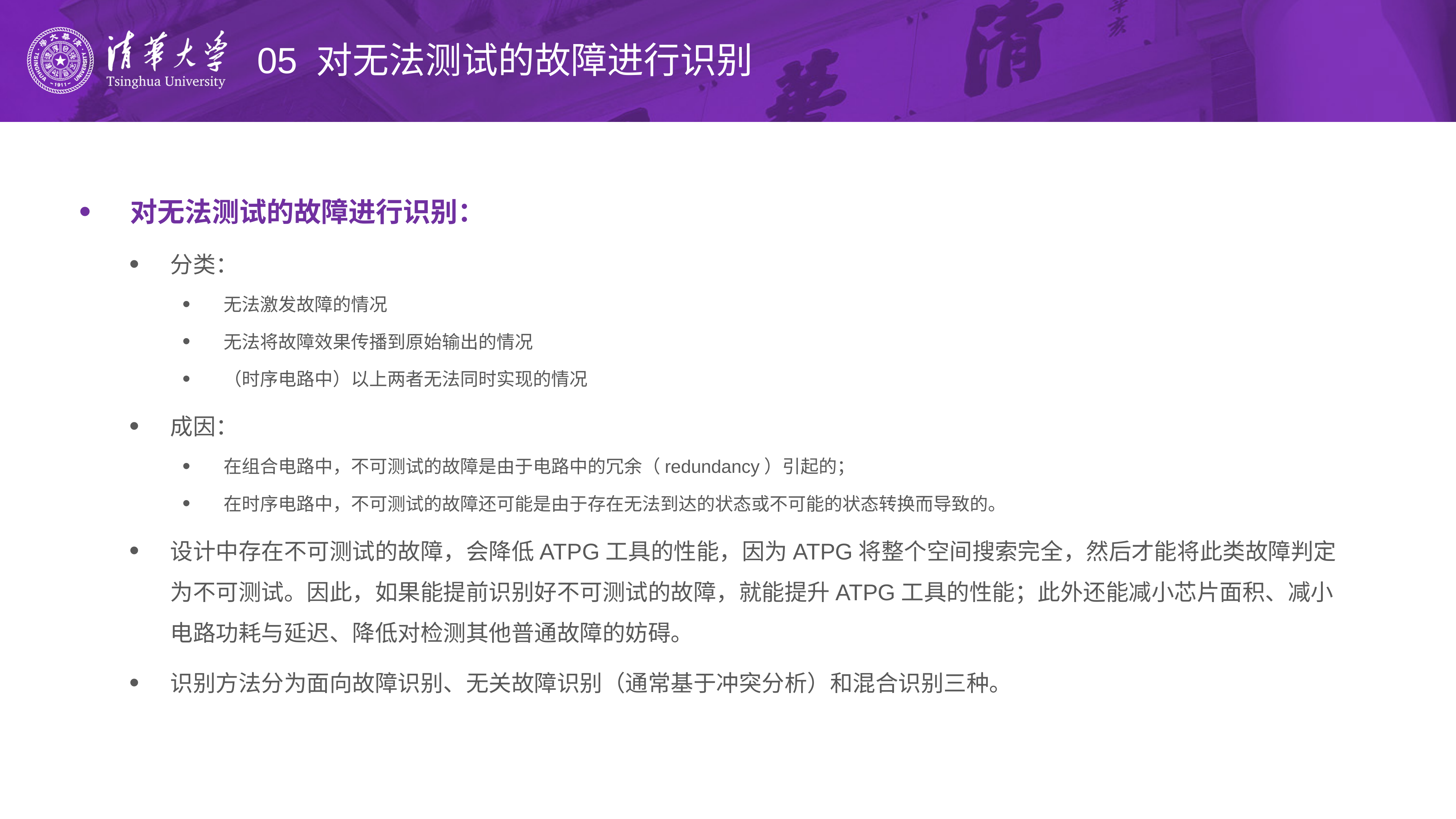

# 05 对无法测试的故障进行识别
对无法测试的故障进行识别：
分类：
无法激发故障的情况
无法将故障效果传播到原始输出的情况
（时序电路中）以上两者无法同时实现的情况
成因：
在组合电路中，不可测试的故障是由于电路中的冗余（redundancy）引起的；
在时序电路中，不可测试的故障还可能是由于存在无法到达的状态或不可能的状态转换而导致的。
设计中存在不可测试的故障，会降低ATPG工具的性能，因为ATPG将整个空间搜索完全，然后才能将此类故障判定为不可测试。因此，如果能提前识别好不可测试的故障，就能提升ATPG工具的性能；此外还能减小芯片面积、减小电路功耗与延迟、降低对检测其他普通故障的妨碍。
识别方法分为面向故障识别、无关故障识别（通常基于冲突分析）和混合识别三种。